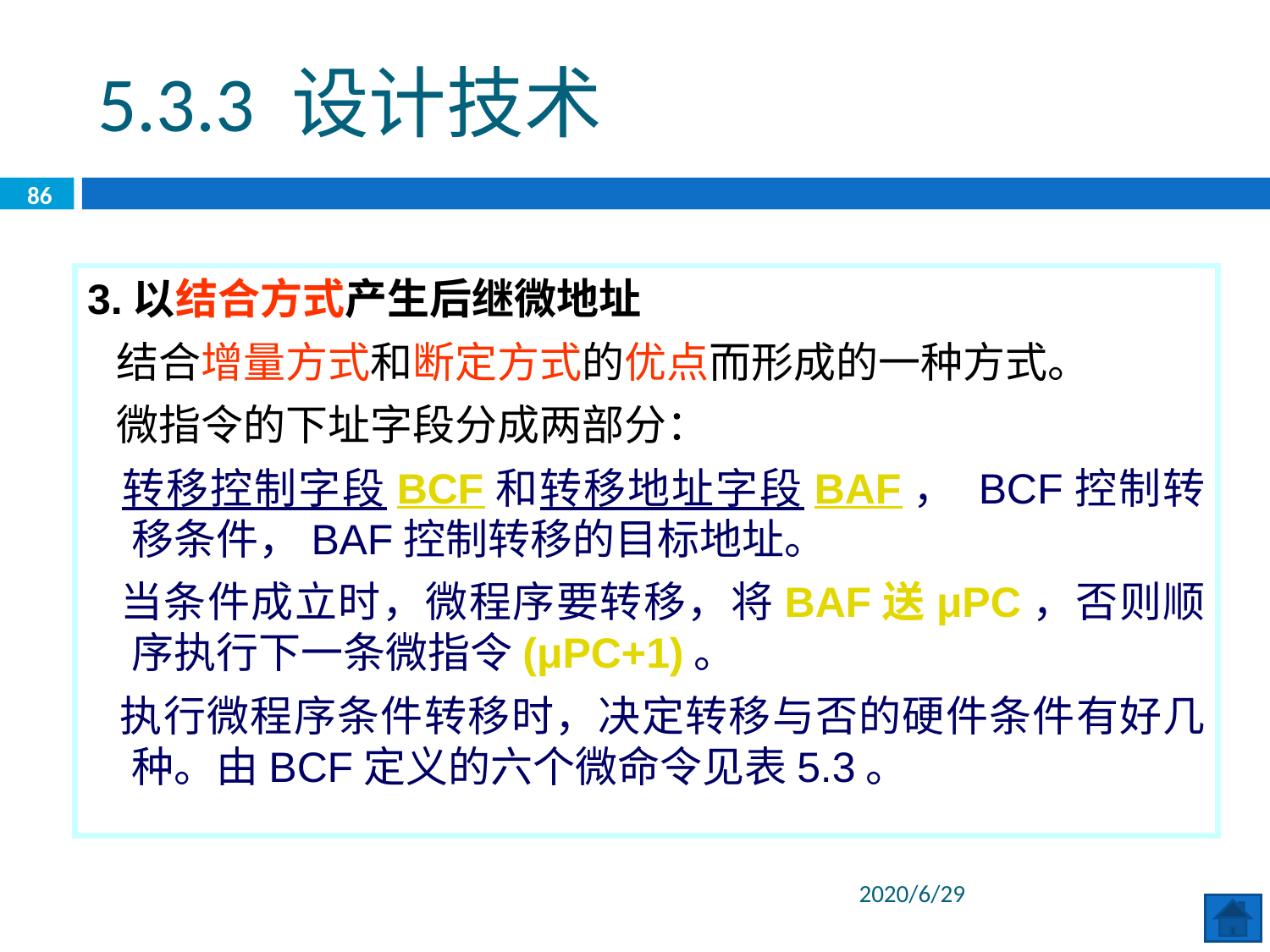

5.3.3 设计技术
86
3.以结合方式产生后继微地址
  结合增量方式和断定方式的优点而形成的一种方式。
  微指令的下址字段分成两部分：
  转移控制字段BCF和转移地址字段BAF， BCF控制转移条件，BAF控制转移的目标地址。
  当条件成立时，微程序要转移，将BAF送μPC，否则顺序执行下一条微指令(μPC+1)。
  执行微程序条件转移时，决定转移与否的硬件条件有好几种。由BCF定义的六个微命令见表5.3。
2020/6/29